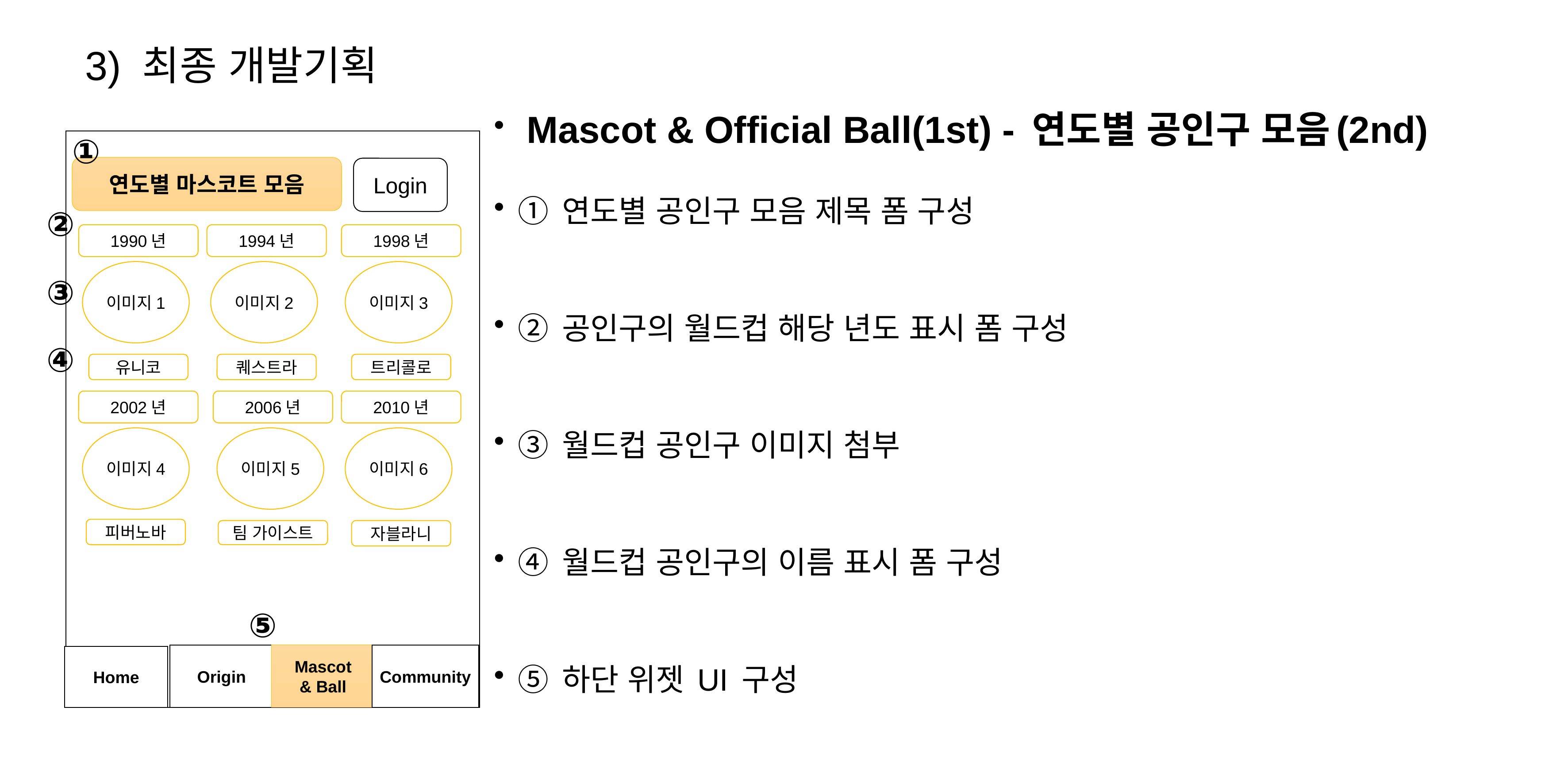

# 3) 최종 개발기획
 Mascot & Official Ball(1st) - 연도별 공인구 모음(2nd)

① 연도별 공인구 모음 제목 폼 구성

② 공인구의 월드컵 해당 년도 표시 폼 구성

③ 월드컵 공인구 이미지 첨부

④ 월드컵 공인구의 이름 표시 폼 구성

⑤ 하단 위젯 UI 구성

①

연도별 마스코트 모음
Login
②
1990년
1994년
1998년
이미지1
이미지2
이미지3
③

④
유니코
퀘스트라
트리콜로
2002년
2006년
2010년
이미지4
이미지5
이미지6
피버노바
팀 가이스트
자블라니
⑤
Origin
Mascot
& Ball
Community
Home